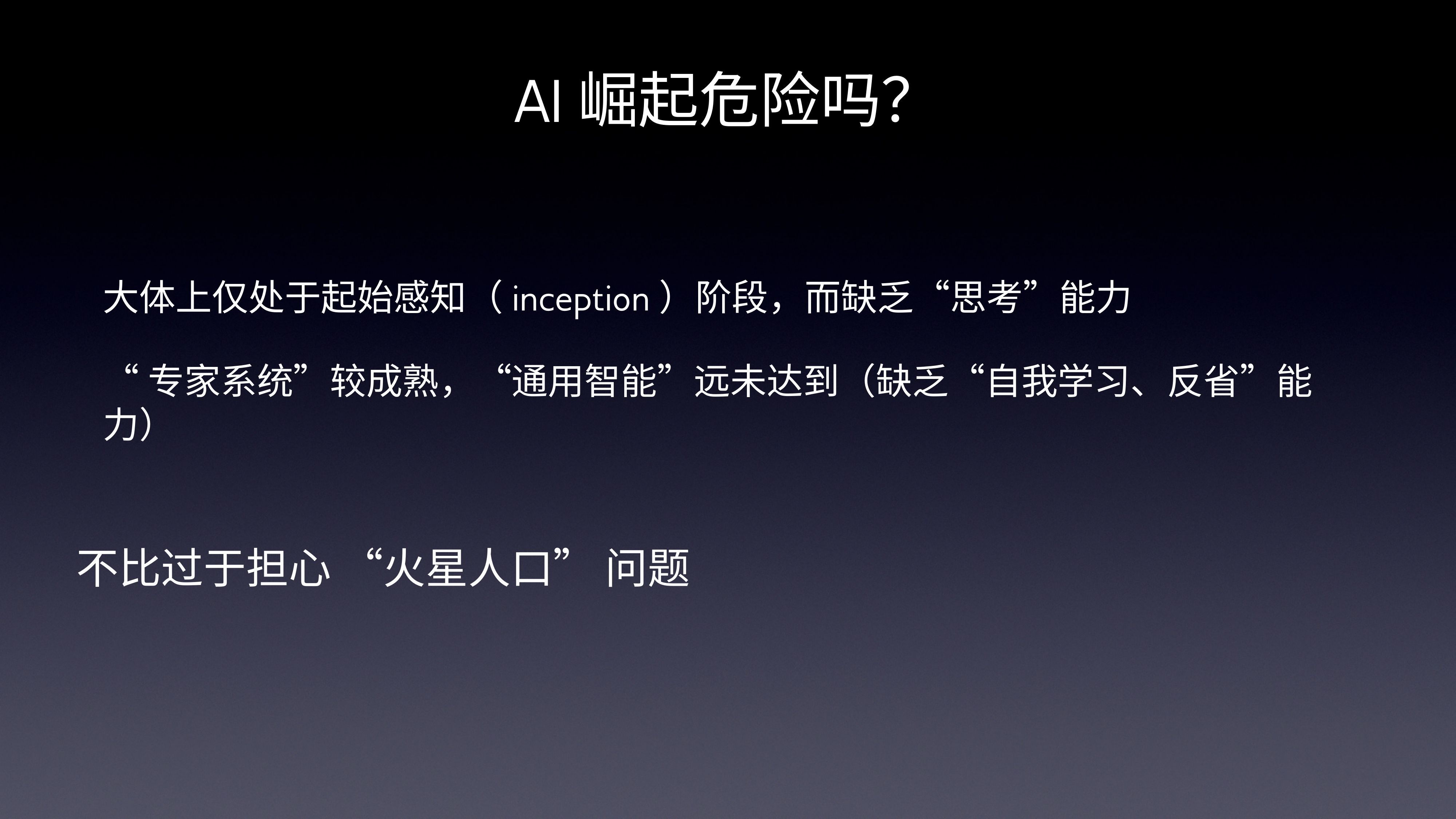

AI崛起危险吗？

大体上仅处于起始感知（inception）阶段，而缺乏“思考”能力

“专家系统”较成熟，“通用智能”远未达到（缺乏“自我学习、反省”能力）
不比过于担心 “火星人口” 问题